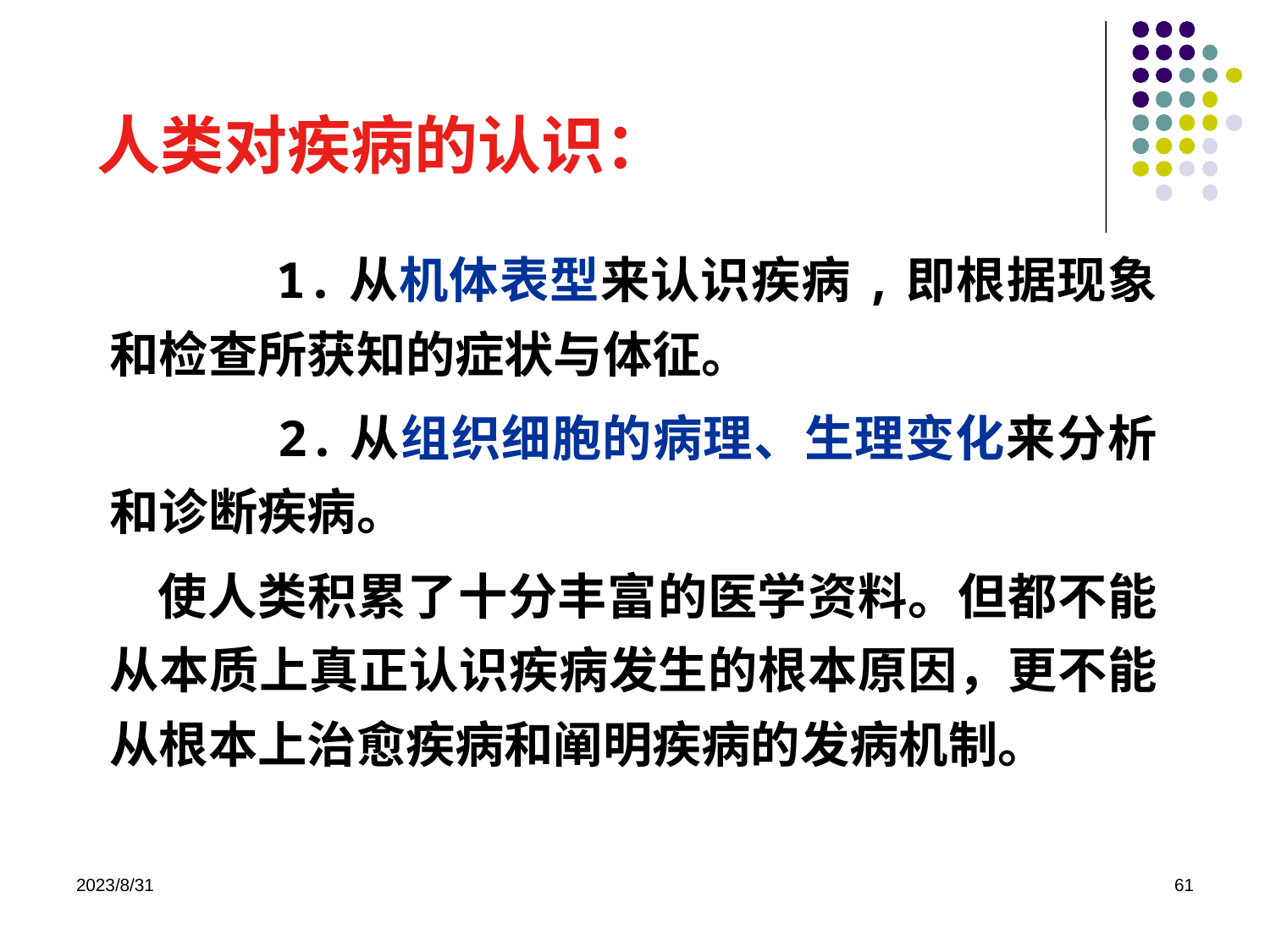

人类对疾病的认识：
       1.从机体表型来认识疾病,即根据现象和检查所获知的症状与体征。
       2.从组织细胞的病理、生理变化来分析和诊断疾病。
       使人类积累了十分丰富的医学资料。但都不能从本质上真正认识疾病发生的根本原因，更不能从根本上治愈疾病和阐明疾病的发病机制。
2023/8/31
61